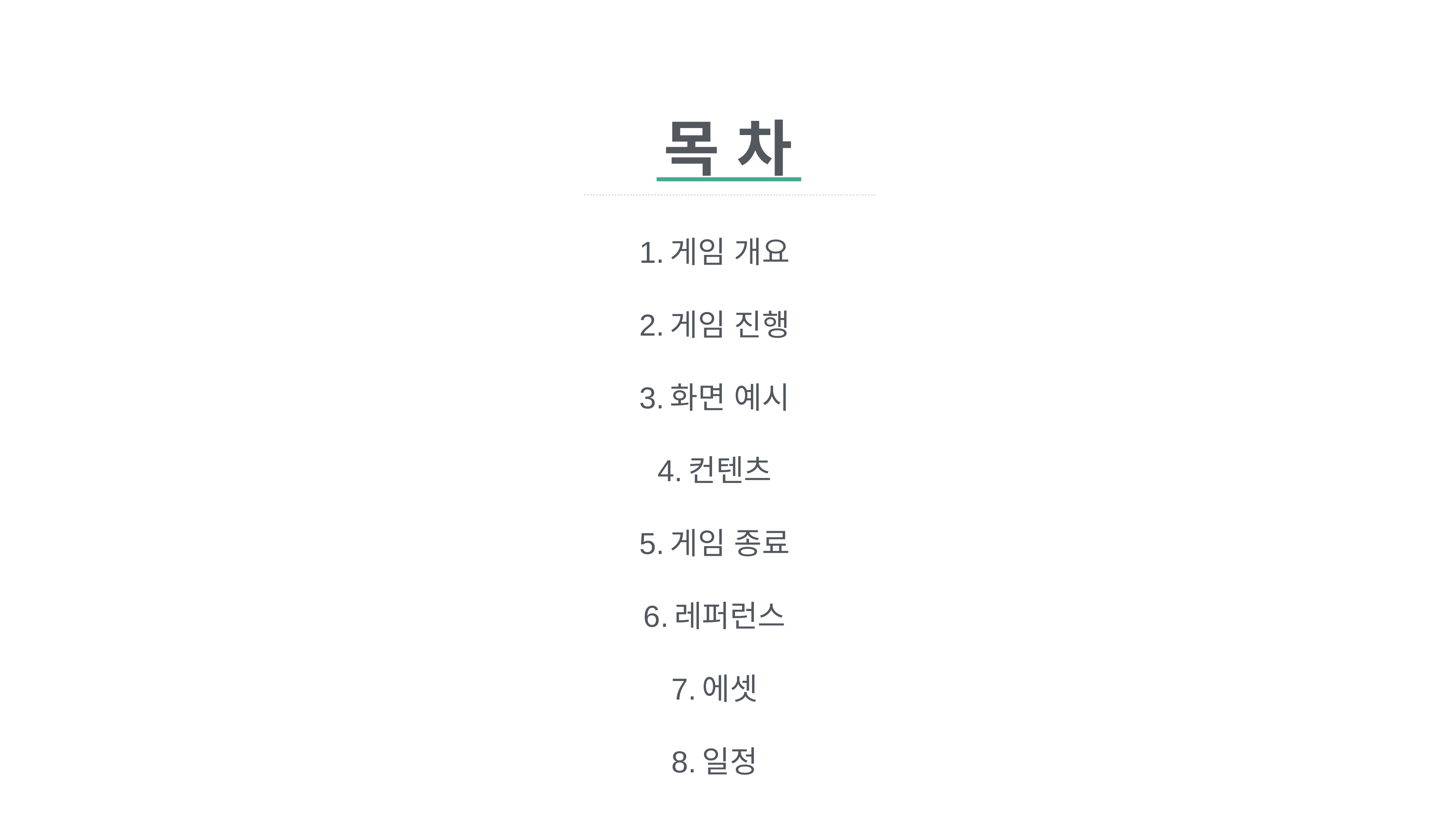

목 차

게임 개요
게임 진행
화면 예시
컨텐츠
게임 종료
레퍼런스
에셋
일정